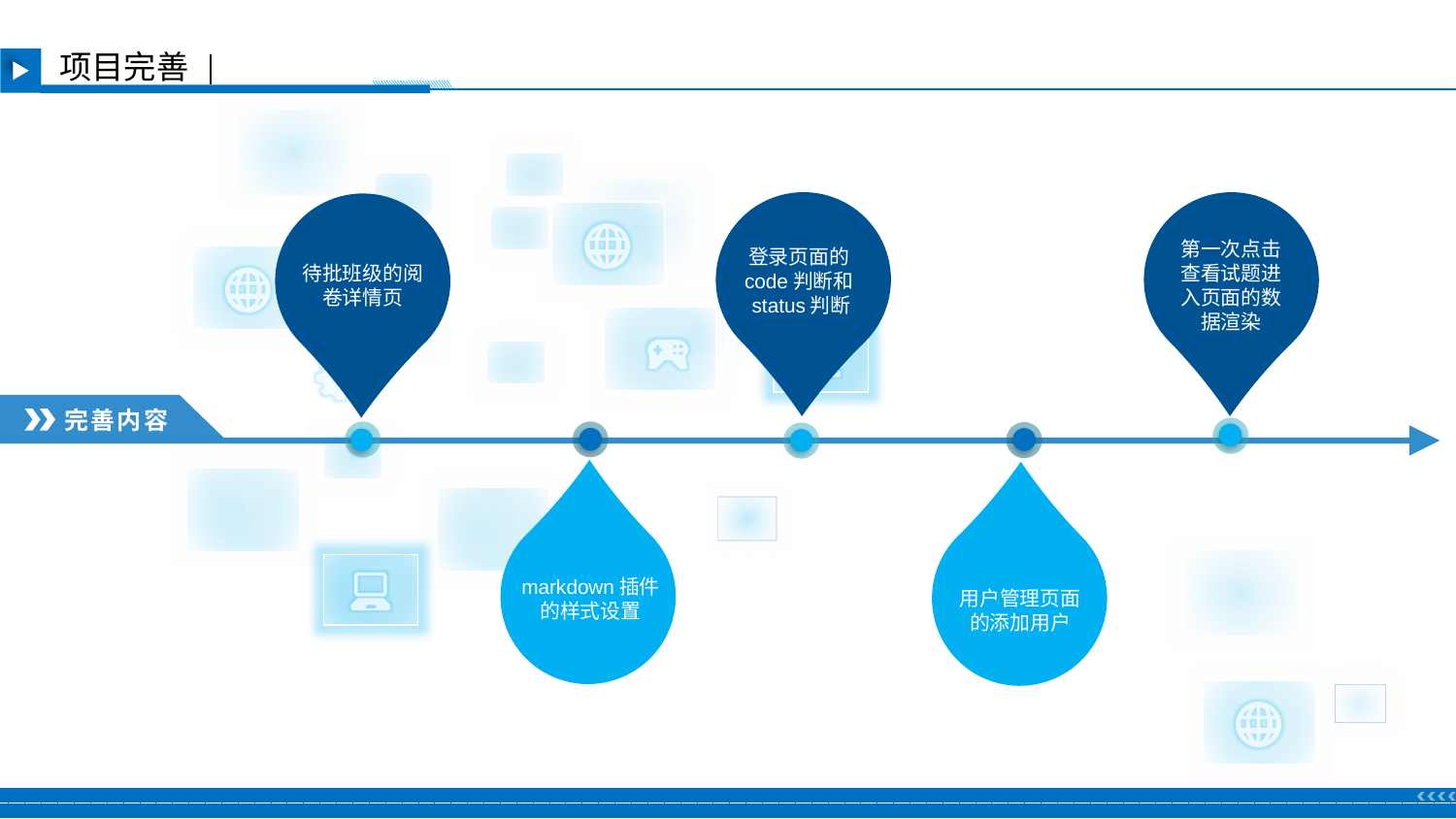

项目完善

登录页面的code判断和status判断

第一次点击查看试题进入页面的数据渲染

待批班级的阅卷详情页

完善内容

markdown插件的样式设置

用户管理页面的添加用户